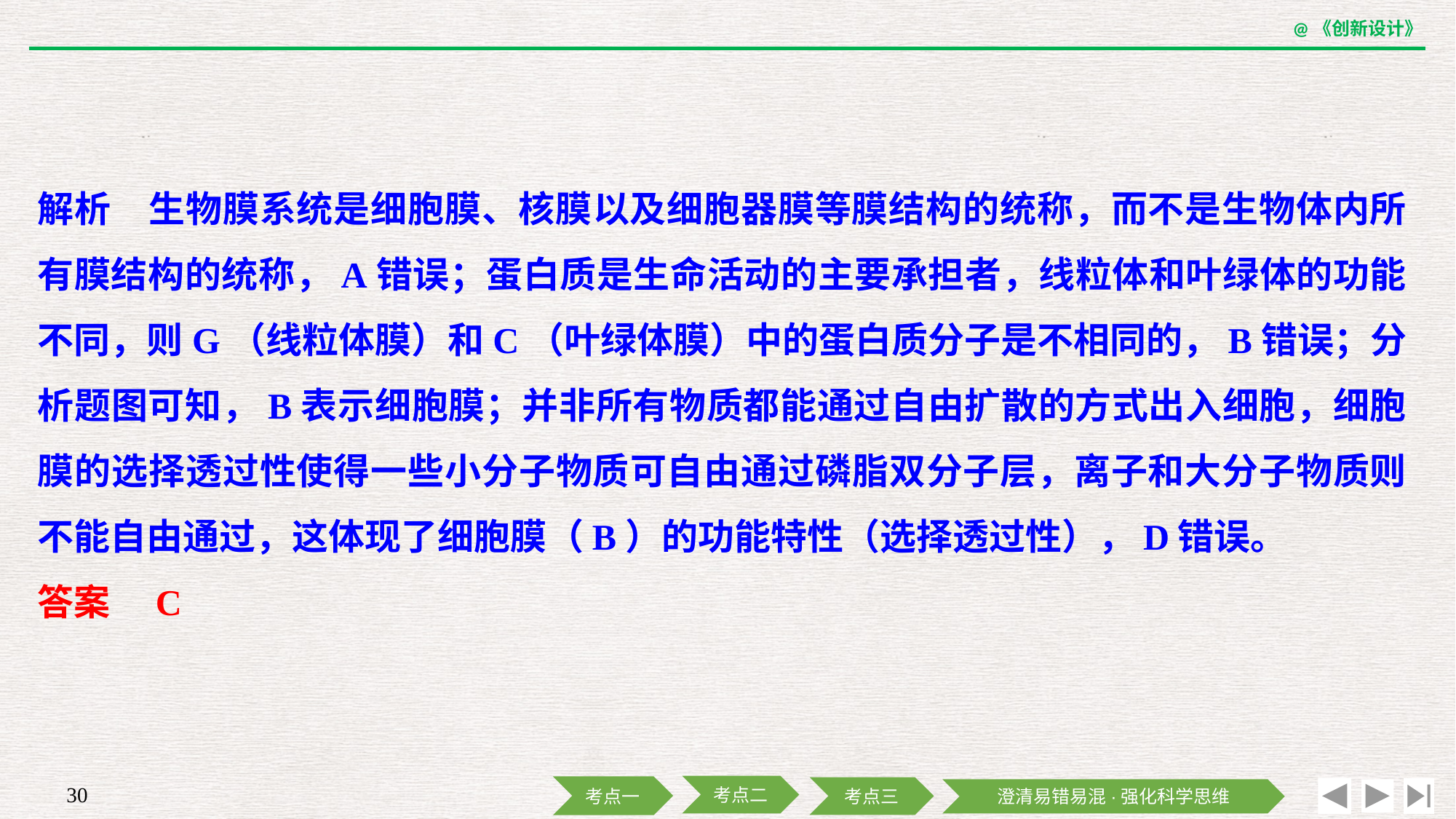

解析　生物膜系统是细胞膜、核膜以及细胞器膜等膜结构的统称，而不是生物体内所有膜结构的统称，A错误；蛋白质是生命活动的主要承担者，线粒体和叶绿体的功能不同，则G（线粒体膜）和C（叶绿体膜）中的蛋白质分子是不相同的，B错误；分析题图可知，B表示细胞膜；并非所有物质都能通过自由扩散的方式出入细胞，细胞膜的选择透过性使得一些小分子物质可自由通过磷脂双分子层，离子和大分子物质则不能自由通过，这体现了细胞膜（B）的功能特性（选择透过性），D错误。
答案　C